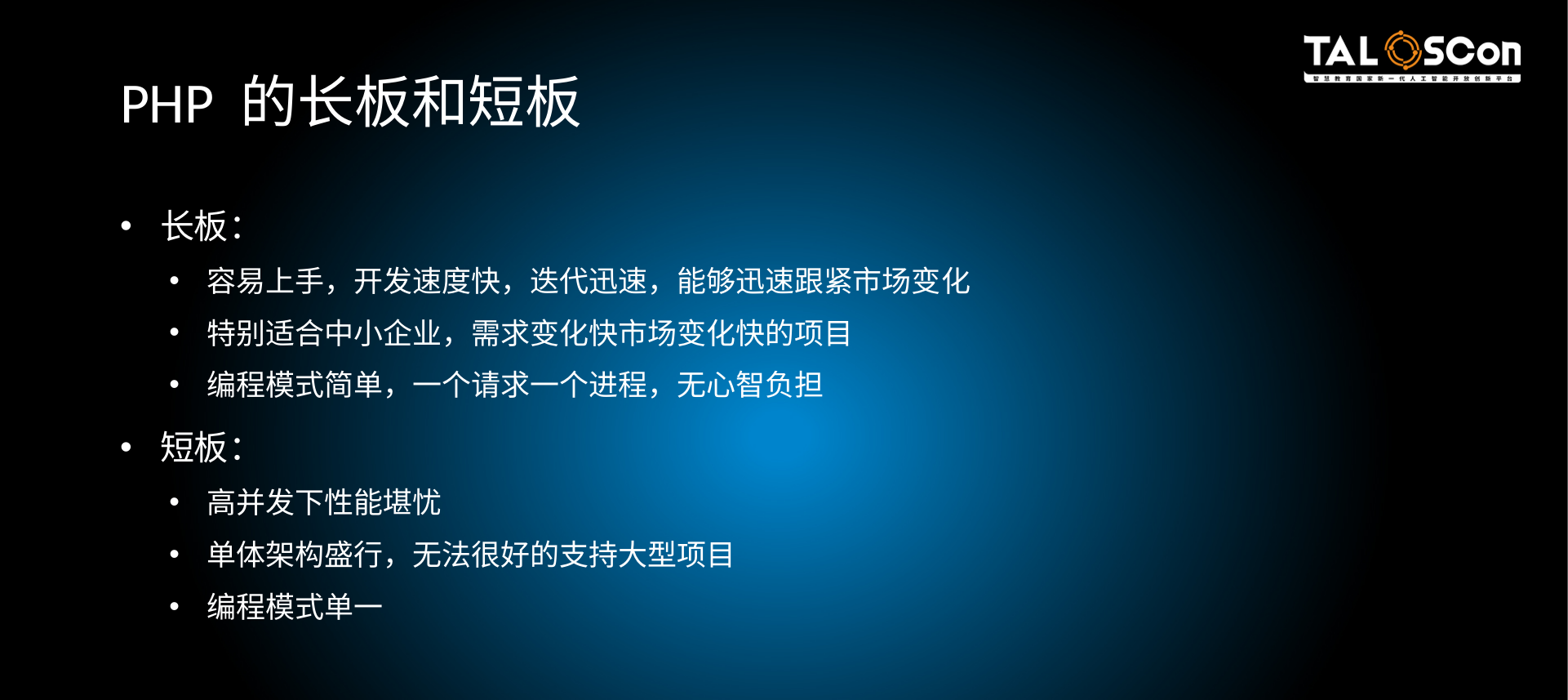

# PHP 的长板和短板
 长板：
 容易上手，开发速度快，迭代迅速，能够迅速跟紧市场变化
 特别适合中小企业，需求变化快市场变化快的项目
 编程模式简单，一个请求一个进程，无心智负担
 短板：
 高并发下性能堪忧
 单体架构盛行，无法很好的支持大型项目
 编程模式单一